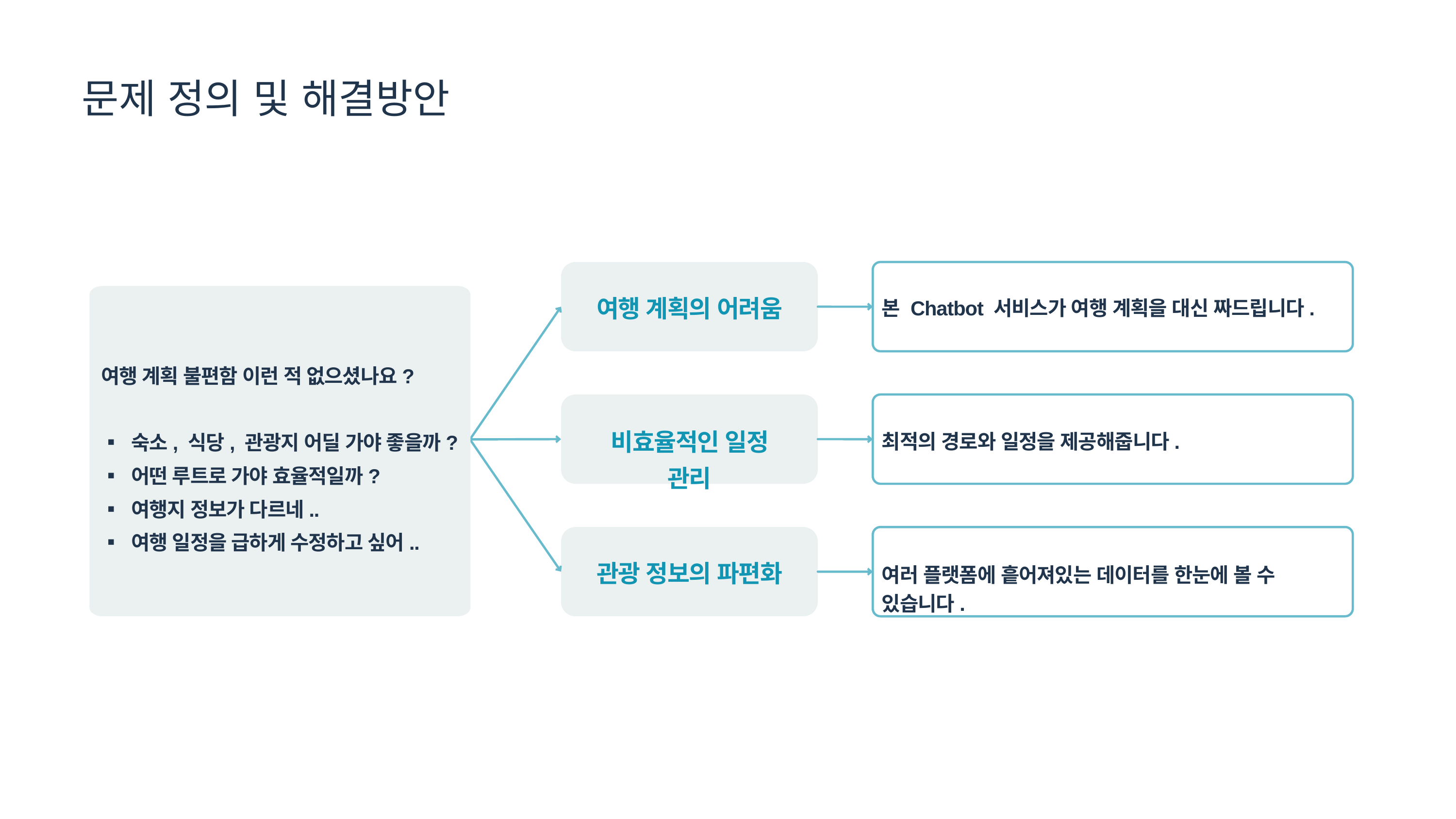

문제 정의 및 해결방안

여행 계획의 어려움
본 Chatbot 서비스가 여행 계획을 대신 짜드립니다.

여행 계획 불편함 이런 적 없으셨나요?

▪ 숙소, 식당, 관광지 어딜 가야 좋을까?
▪ 어떤 루트로 가야 효율적일까?
▪ 여행지 정보가 다르네..
▪ 여행 일정을 급하게 수정하고 싶어..

여행
비효율적인 일정 관리
최적의 경로와 일정을 제공해줍니다.

관광 정보의 파편화
여러 플랫폼에 흩어져있는 데이터를 한눈에 볼 수 있습니다.